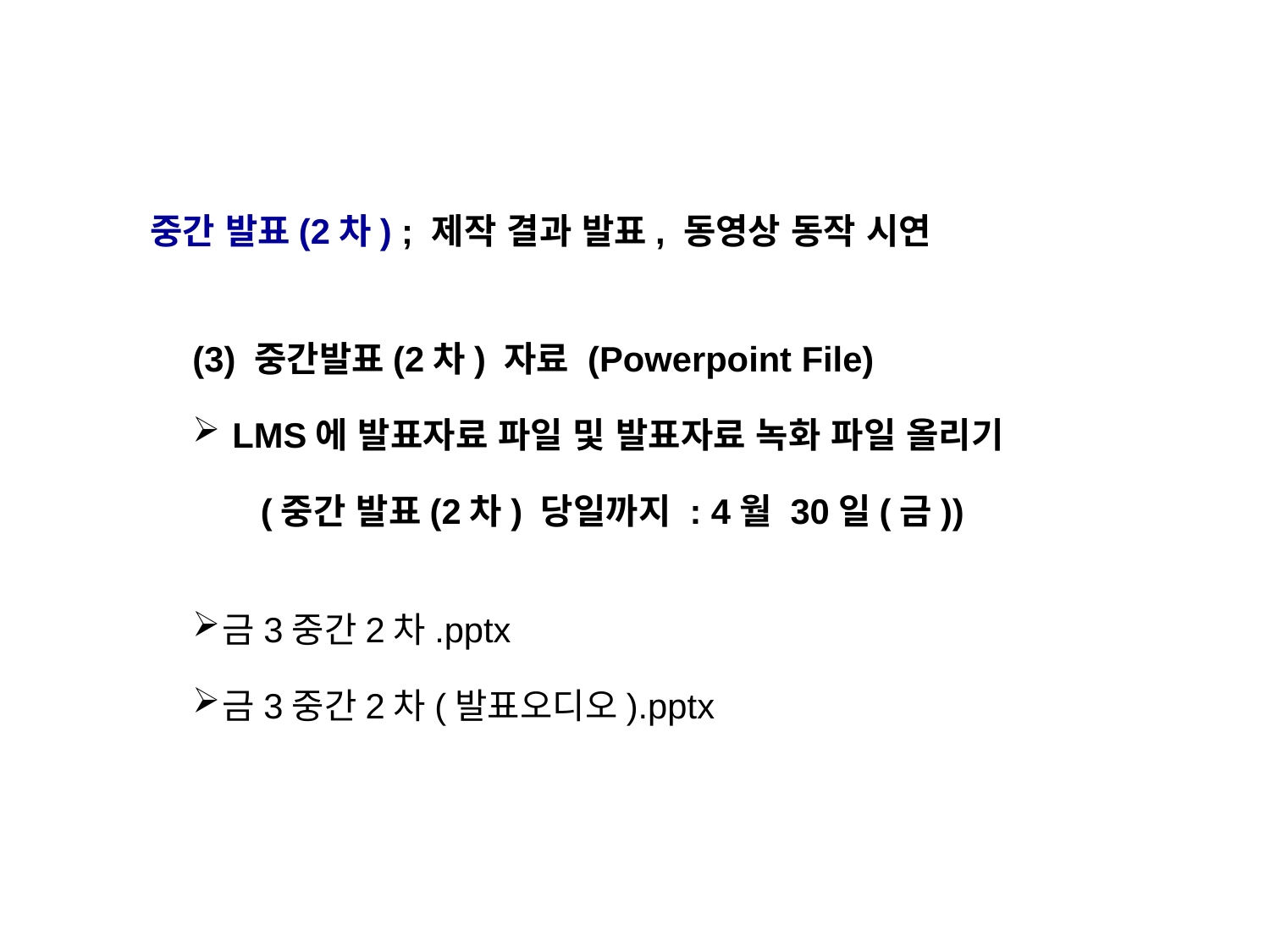

중간 발표(2차) ; 제작 결과 발표, 동영상 동작 시연
(3) 중간발표(2차) 자료 (Powerpoint File)
 LMS에 발표자료 파일 및 발표자료 녹화 파일 올리기
       (중간 발표(2차) 당일까지 : 4월 30일(금))

금3중간2차.pptx
금3중간2차(발표오디오).pptx